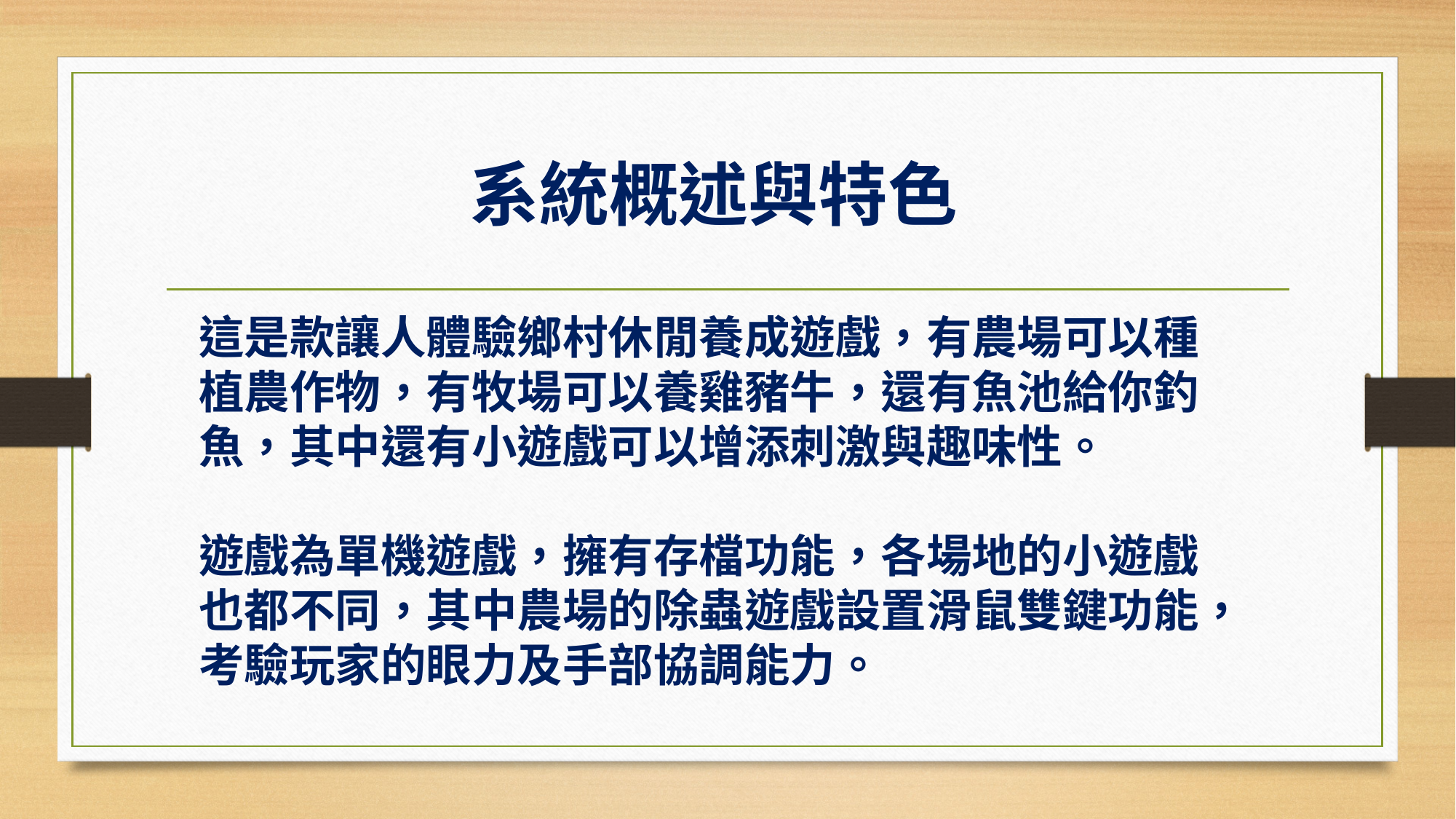

系統概述與特色
這是款讓人體驗鄉村休閒養成遊戲，有農場可以種植農作物，有牧場可以養雞豬牛，還有魚池給你釣魚，其中還有小遊戲可以增添刺激與趣味性。

遊戲為單機遊戲，擁有存檔功能，各場地的小遊戲也都不同，其中農場的除蟲遊戲設置滑鼠雙鍵功能，考驗玩家的眼力及手部協調能力。